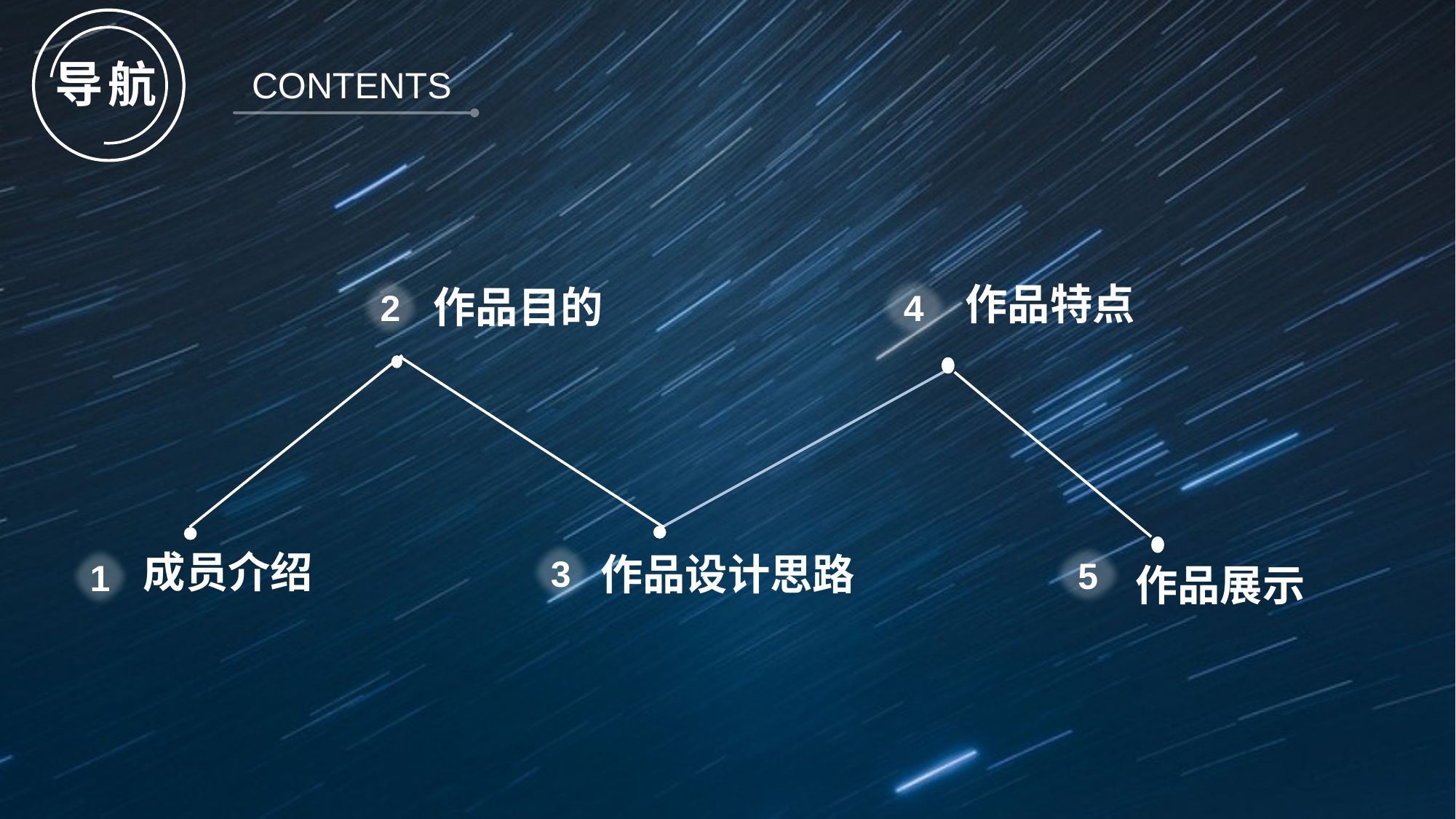

导航
CONTENTS
作品特点
4
2
作品目的

3
成员介绍
作品设计思路
5
1
作品展示